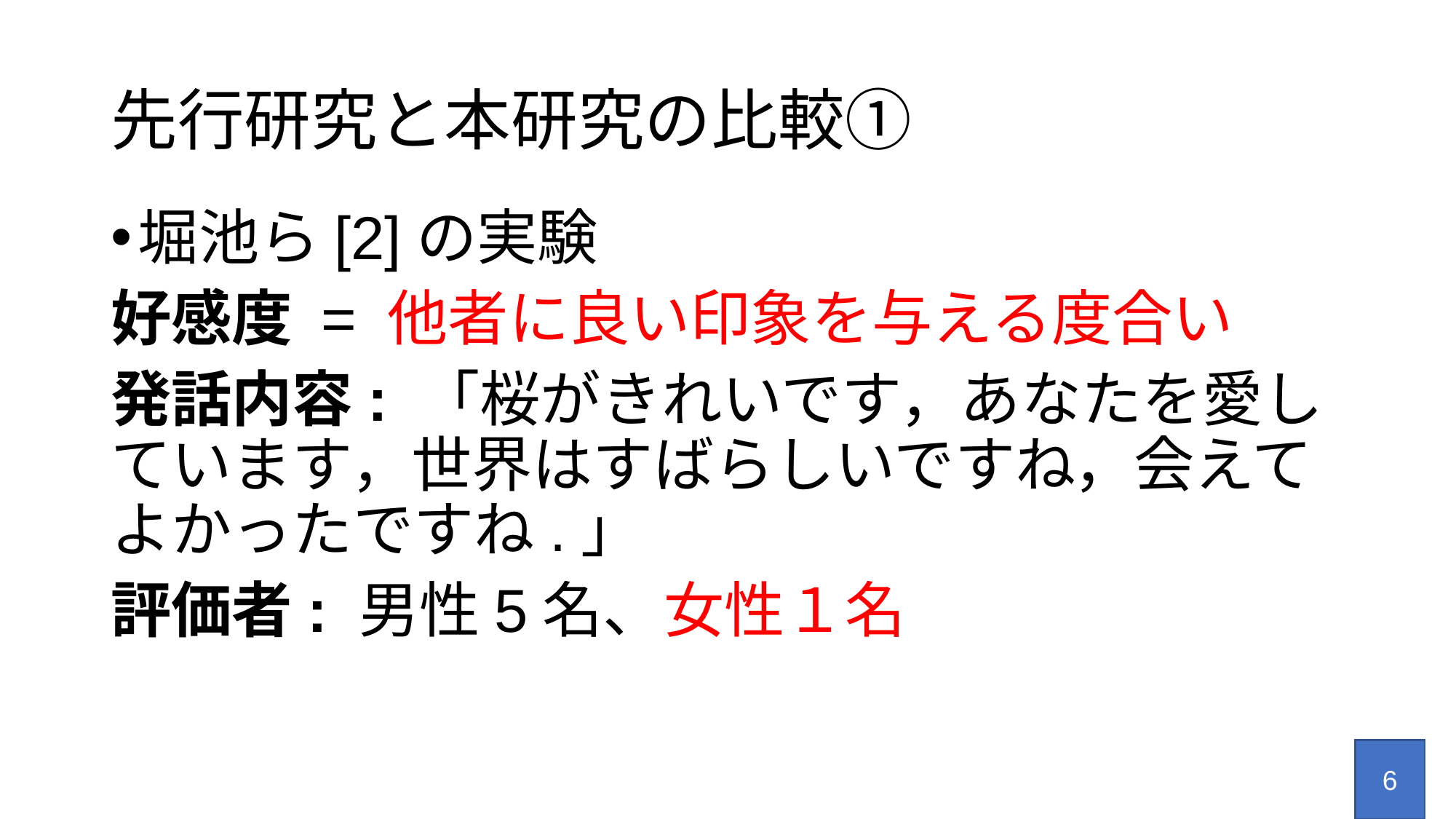

# 先行研究と本研究の比較①
堀池ら[2]の実験
好感度 = 他者に良い印象を与える度合い
発話内容: 「桜がきれいです，あなたを愛しています，世界はすばらしいですね，会えてよかったですね.」
評価者: 男性5名、女性１名

6